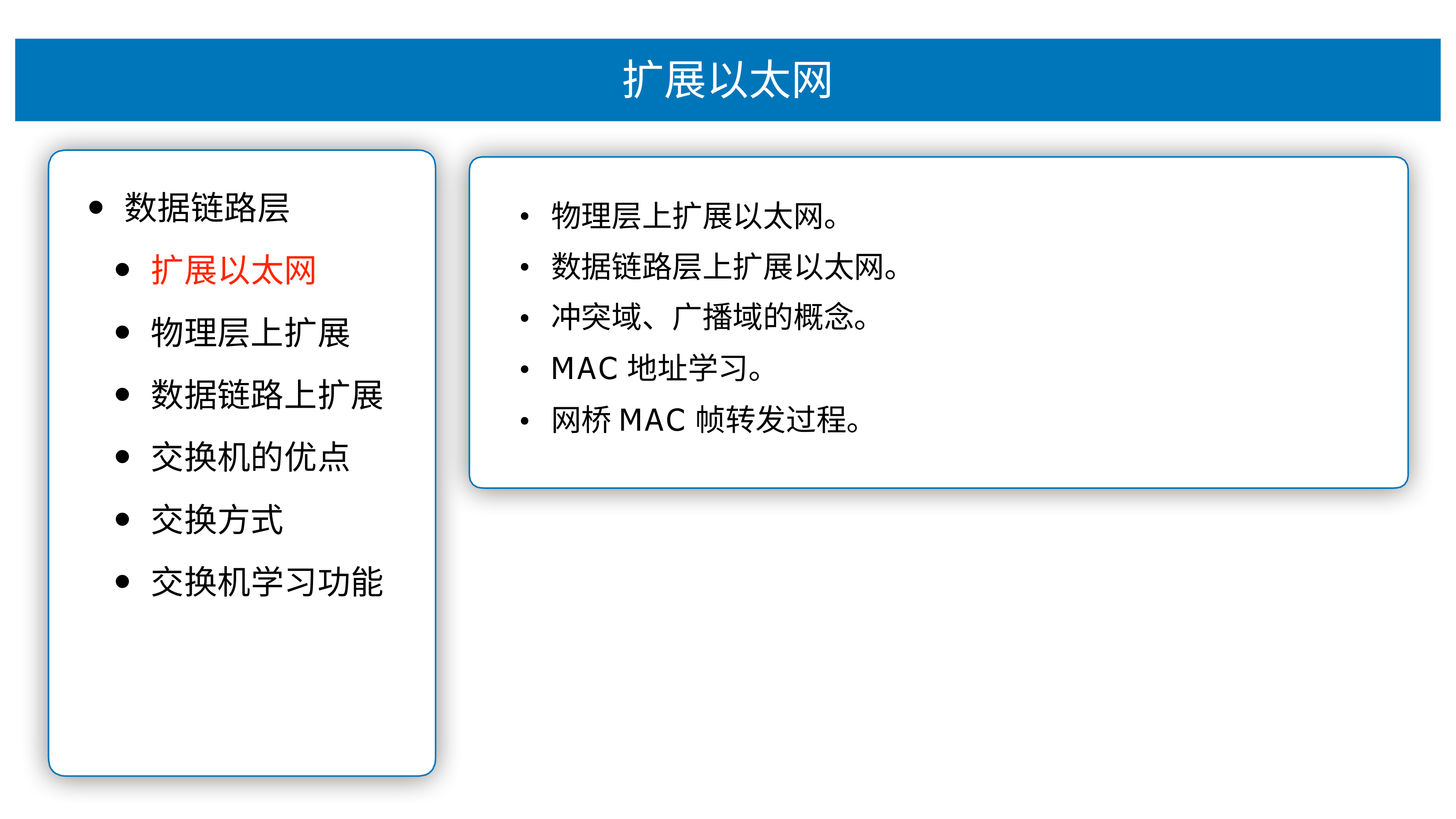

# 扩展以太⽹
以太⽹ V2 的 MAC 帧格式（同步：存储转发）

数据链路层
扩展以太⽹
物理层上扩展
数据链路上扩展
交换机的优点
交换⽅式
交换机学习功能
物理层上扩展以太⽹。
数据链路层上扩展以太⽹。 冲突域、⼴播域的概念。
MAC地址学习。
⽹桥MAC帧转发过程。
•
•
•
•
•